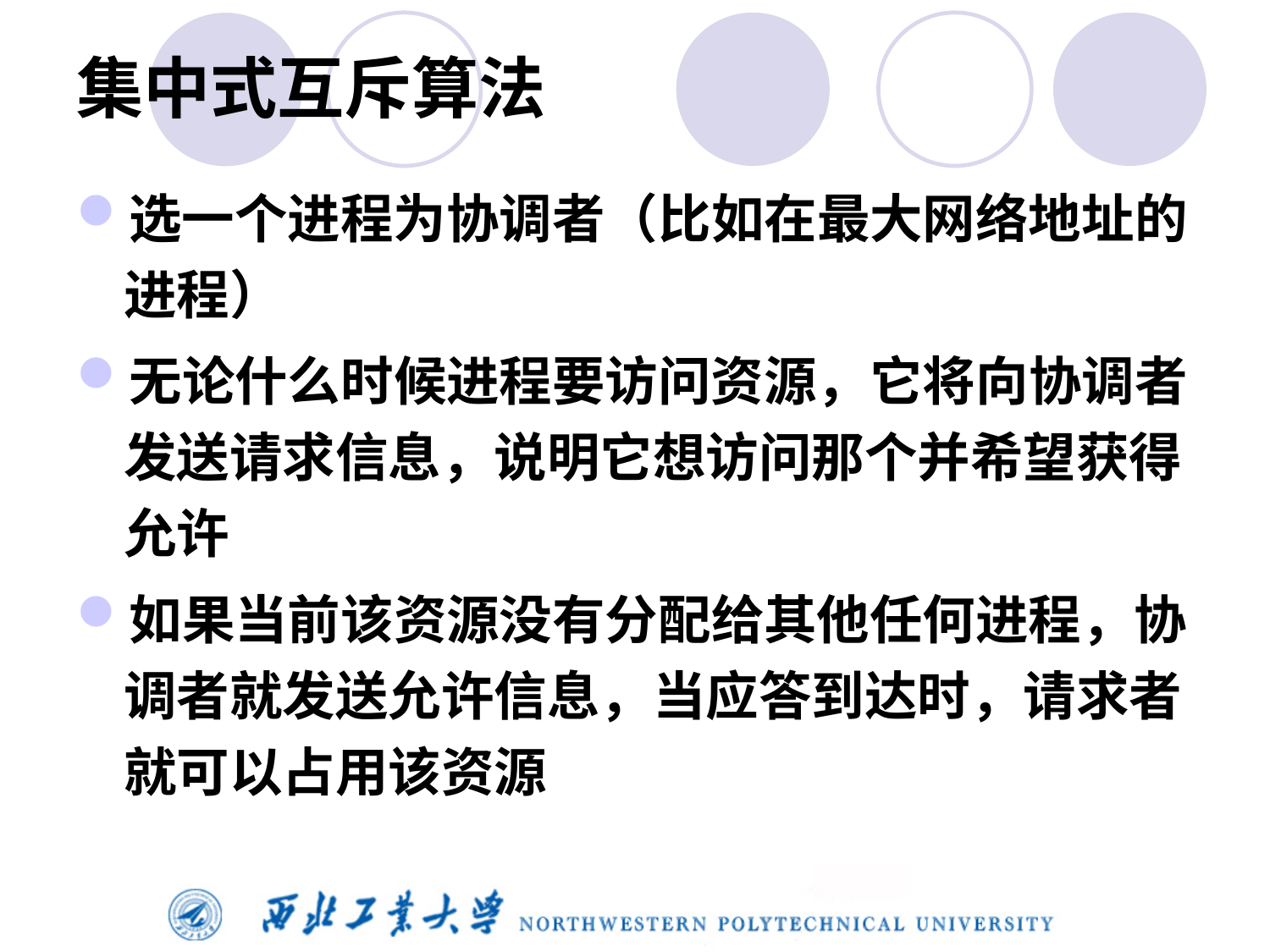

# 集中式互斥算法
选一个进程为协调者（比如在最大网络地址的进程）
无论什么时候进程要访问资源，它将向协调者发送请求信息，说明它想访问那个并希望获得允许
如果当前该资源没有分配给其他任何进程，协调者就发送允许信息，当应答到达时，请求者就可以占用该资源